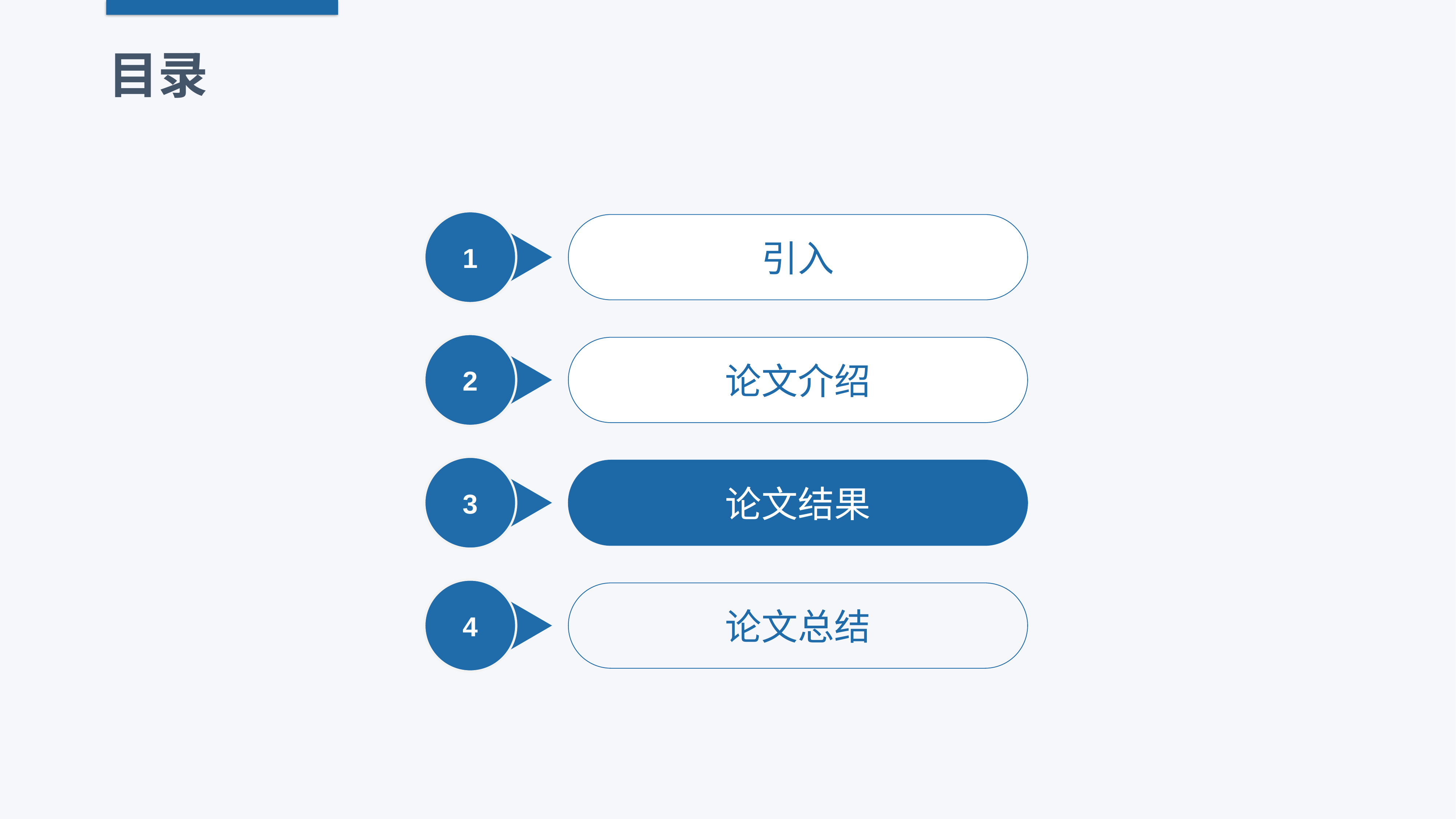

目录

1
v
引入

2

论文介绍

3

论文结果

4

论文总结